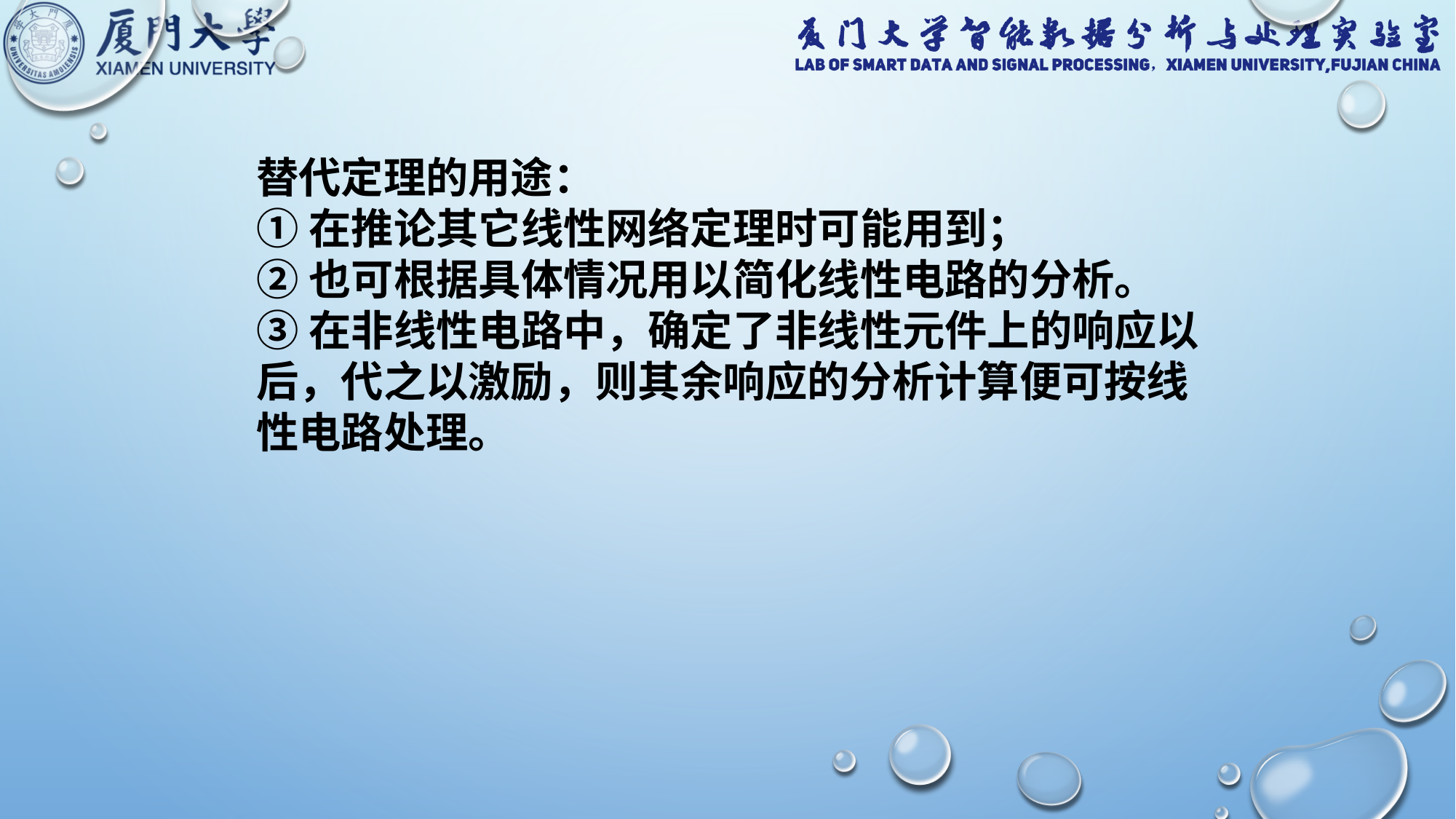

替代定理的用途：
①在推论其它线性网络定理时可能用到；
②也可根据具体情况用以简化线性电路的分析。
③在非线性电路中，确定了非线性元件上的响应以后，代之以激励，则其余响应的分析计算便可按线性电路处理。